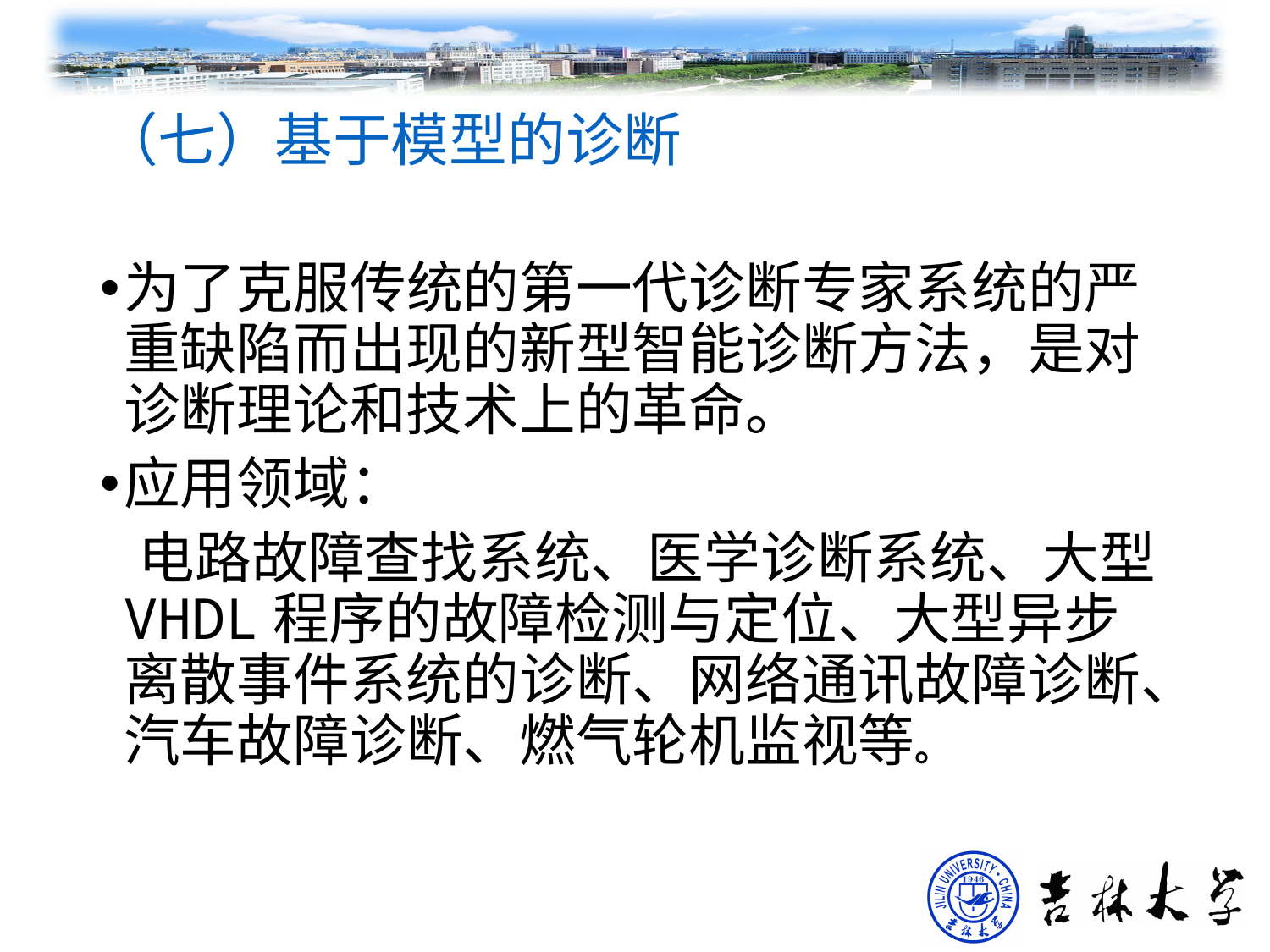

# （七）基于模型的诊断
为了克服传统的第一代诊断专家系统的严重缺陷而出现的新型智能诊断方法，是对诊断理论和技术上的革命。
应用领域：
  电路故障查找系统、医学诊断系统、大型VHDL程序的故障检测与定位、大型异步离散事件系统的诊断、网络通讯故障诊断、汽车故障诊断、燃气轮机监视等。